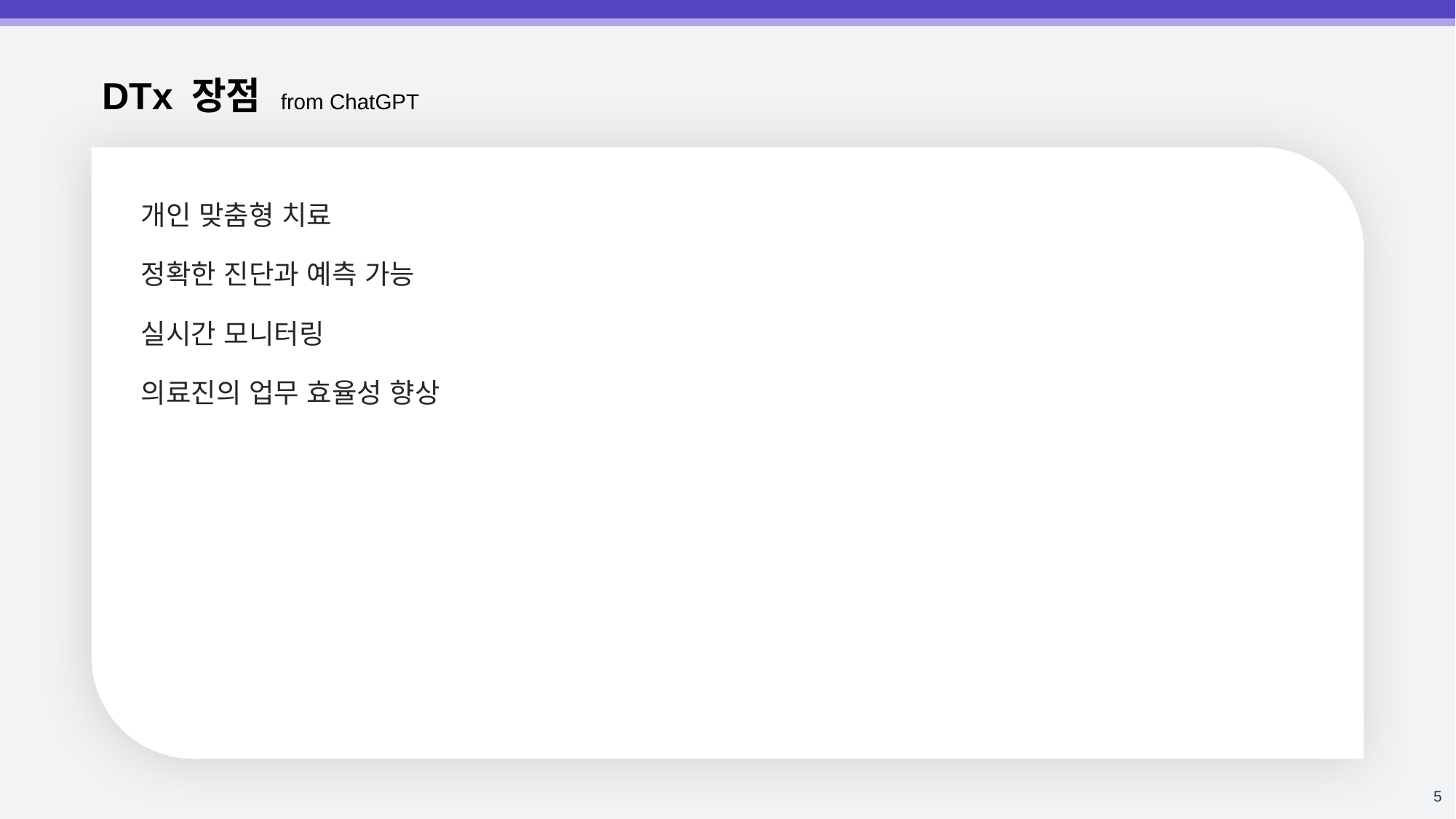

DTx 장점 from ChatGPT

개인 맞춤형 치료
정확한 진단과 예측 가능
실시간 모니터링
의료진의 업무 효율성 향상
5